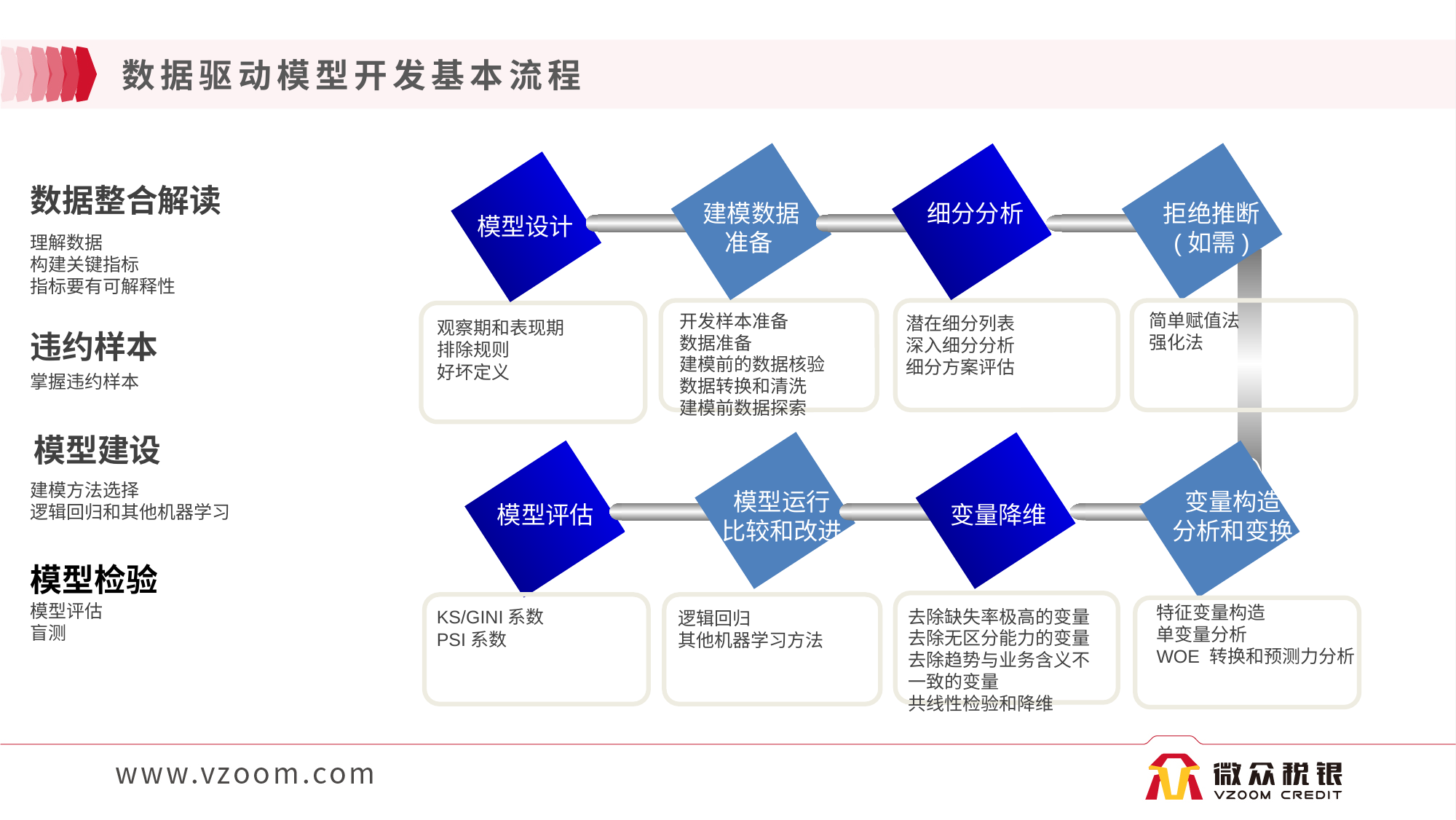

# 数据驱动模型开发基本流程

数据整合解读
理解数据
构建关键指标
指标要有可解释性
违约样本
掌握违约样本
模型建设
建模方法选择
逻辑回归和其他机器学习
模型检验
模型评估
盲测
建模数据
准备
细分分析

拒绝推断
(如需)
模型设计

简单赋值法
强化法

开发样本准备
数据准备
建模前的数据核验
数据转换和清洗
建模前数据探索
潜在细分列表
深入细分分析
细分方案评估

观察期和表现期
排除规则
好坏定义

模型运行
比较和改进
变量构造
分析和变换
模型评估
变量降维

特征变量构造
单变量分析
WOE 转换和预测力分析

去除缺失率极高的变量
去除无区分能力的变量
去除趋势与业务含义不一致的变量
共线性检验和降维

KS/GINI系数
PSI系数
逻辑回归
其他机器学习方法